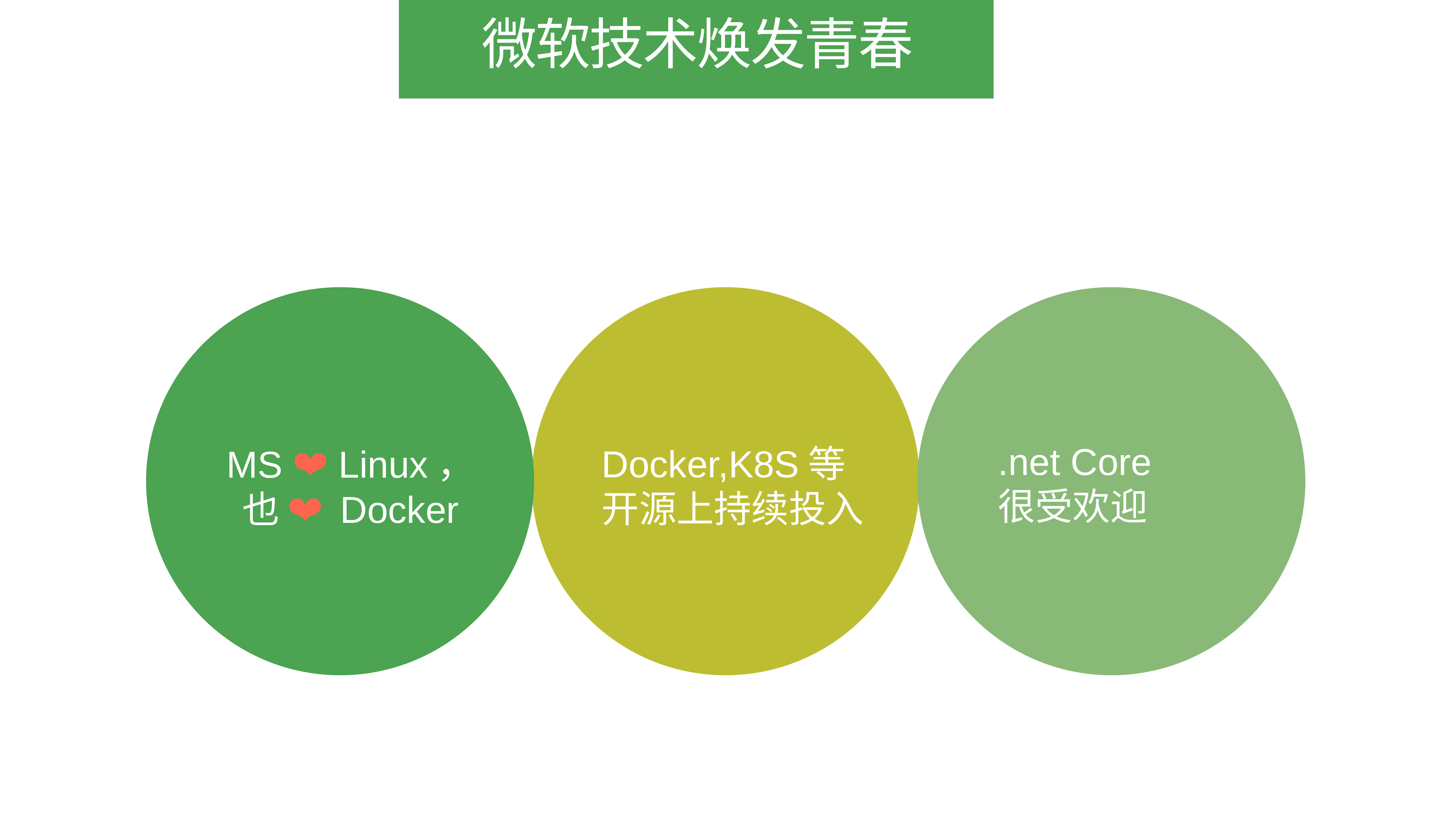

微软技术焕发青春

.net Core
很受欢迎
MS ❤ Linux，
也 ❤ Docker
Docker,K8S等
开源上持续投入